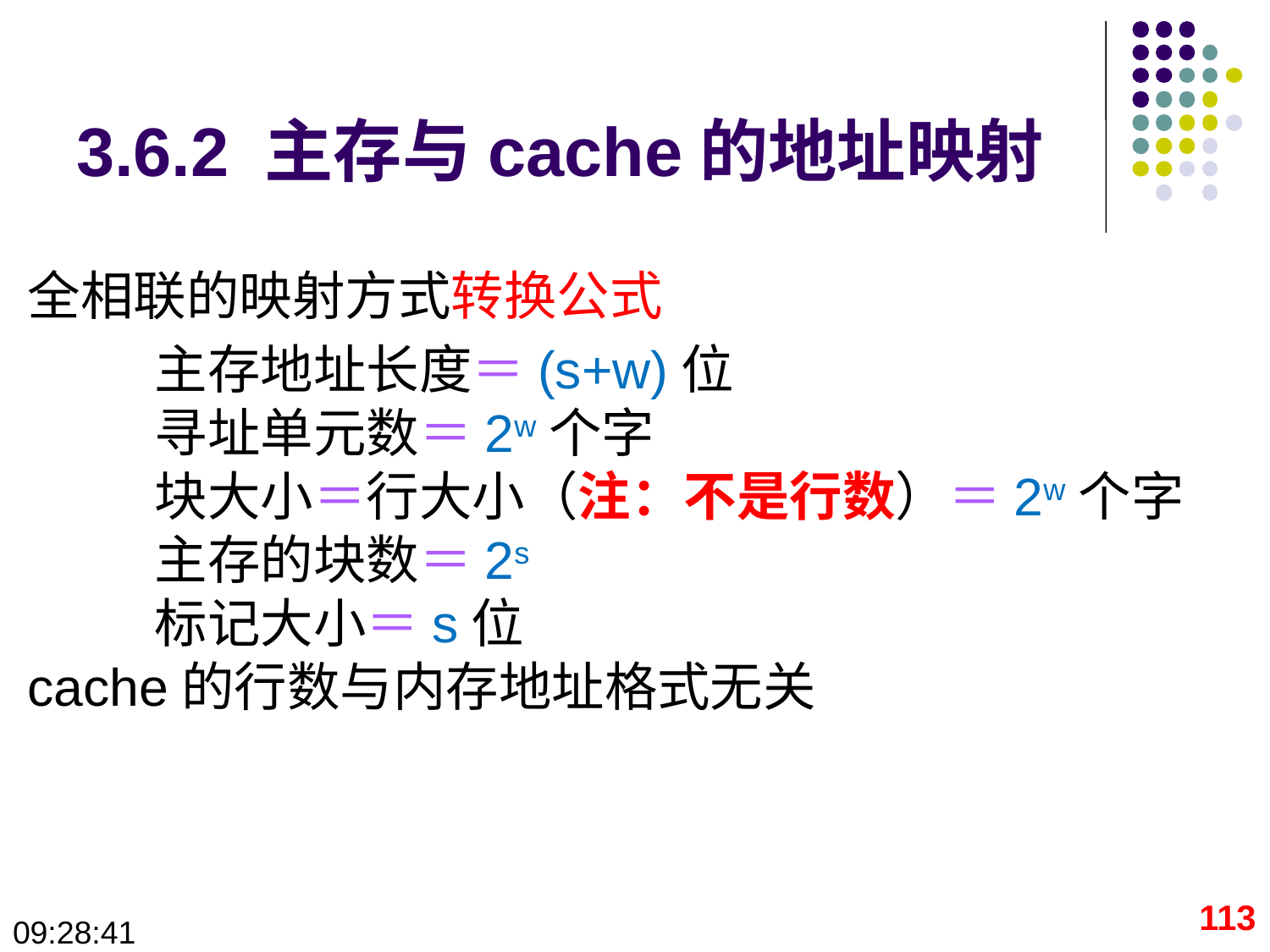

# 3.6.2 主存与cache的地址映射
全相联的映射方式转换公式
	主存地址长度＝(s+w)位
	寻址单元数＝2w个字
	块大小＝行大小（注：不是行数）＝2w个字
	主存的块数＝2s
	标记大小＝s位
cache的行数与内存地址格式无关
113
09:28:41